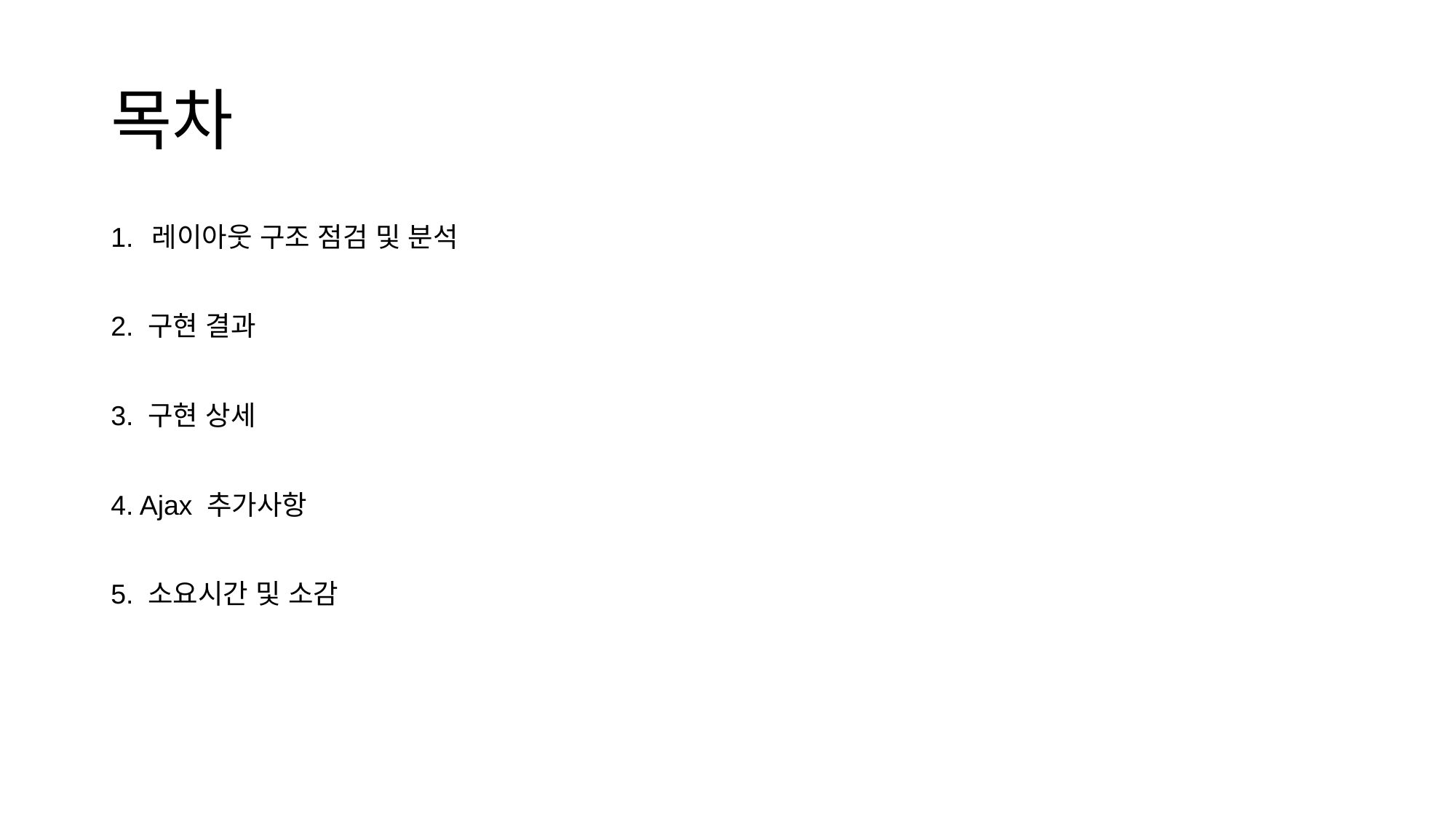

# 목차
레이아웃 구조 점검 및 분석

2. 구현 결과

3. 구현 상세

4. Ajax 추가사항

5. 소요시간 및 소감